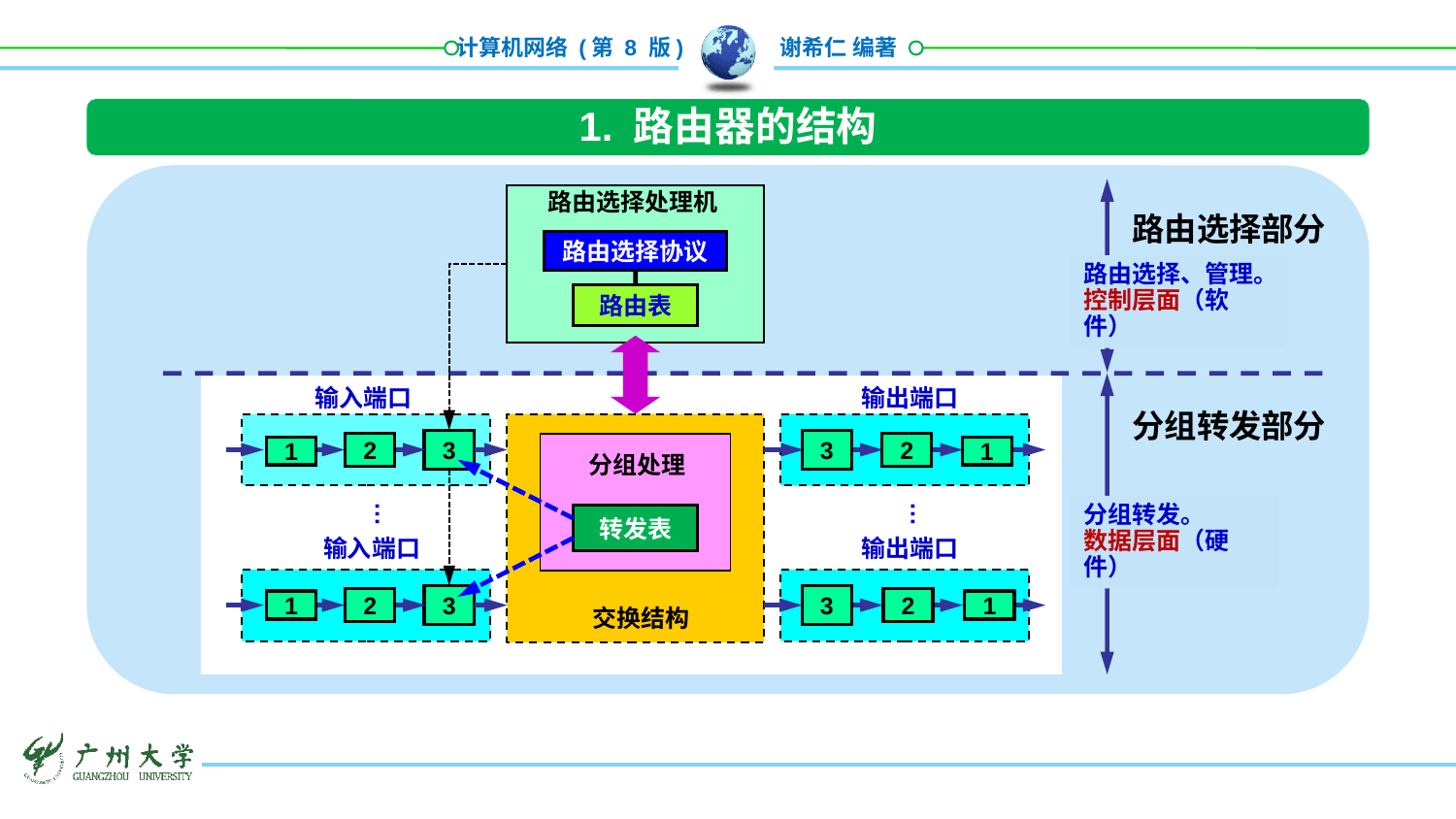

1. 路由器的结构

路由选择处理机

路由选择部分
路由选择协议
路由选择、管理。
控制层面（软件）

路由表

输入端口
输出端口
分组转发部分

3
3
2

2
1
1
分组处理

…
…
分组转发。
数据层面（硬件）
转发表
输入端口
输出端口

3
3
2
2
1
1
交换结构

课件制作人：谢希仁